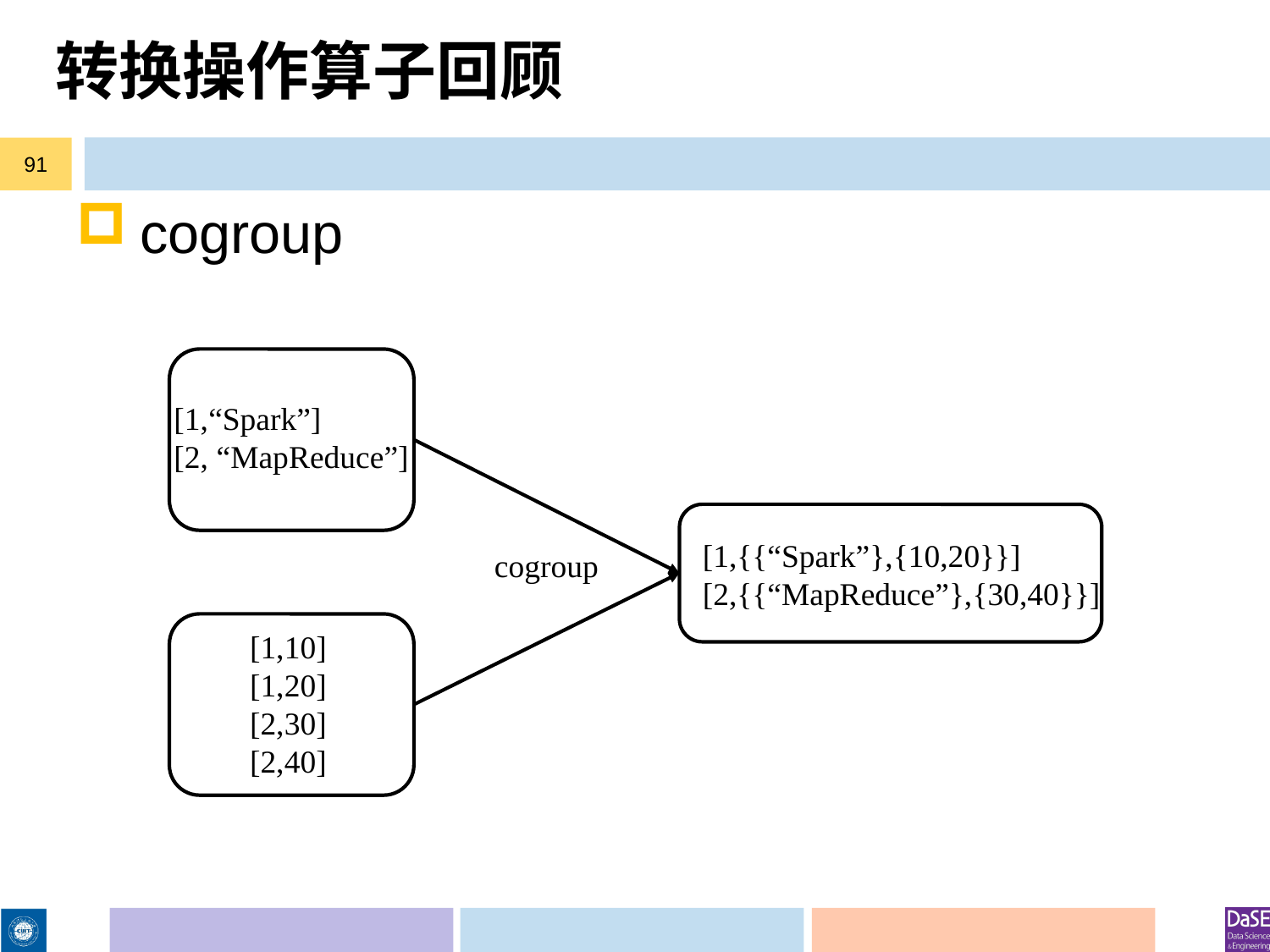

# 转换操作算子回顾
91
cogroup

[1,“Spark”]
[2, “MapReduce”]

[1,{{“Spark”},{10,20}}]
[2,{{“MapReduce”},{30,40}}]
cogroup

[1,10]
[1,20]
[2,30]
[2,40]